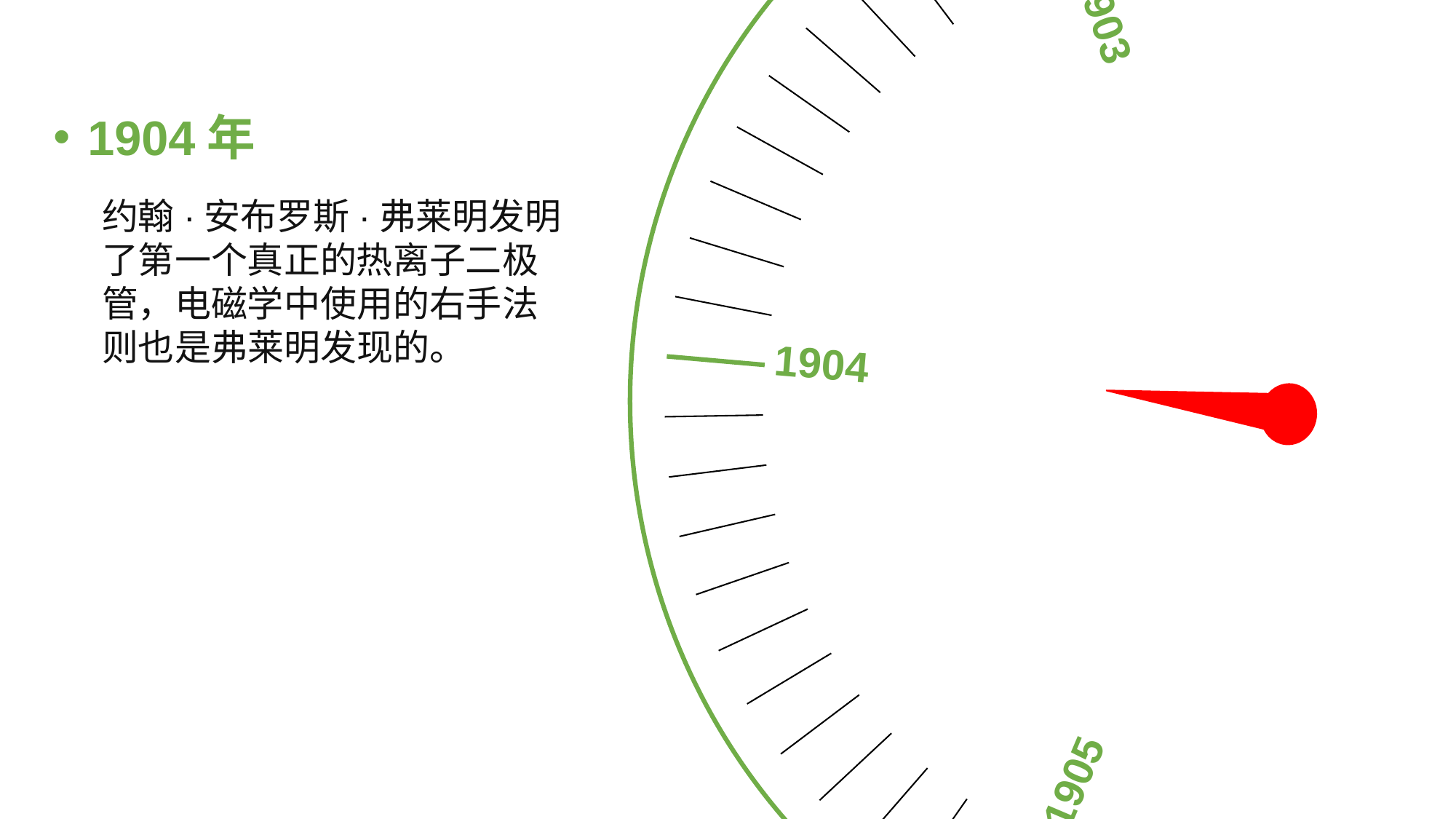

1905
1904
1900
1903
1901
1904年
约翰·安布罗斯·弗莱明发明了第一个真正的热离子二极管，电磁学中使用的右手法则也是弗莱明发现的。